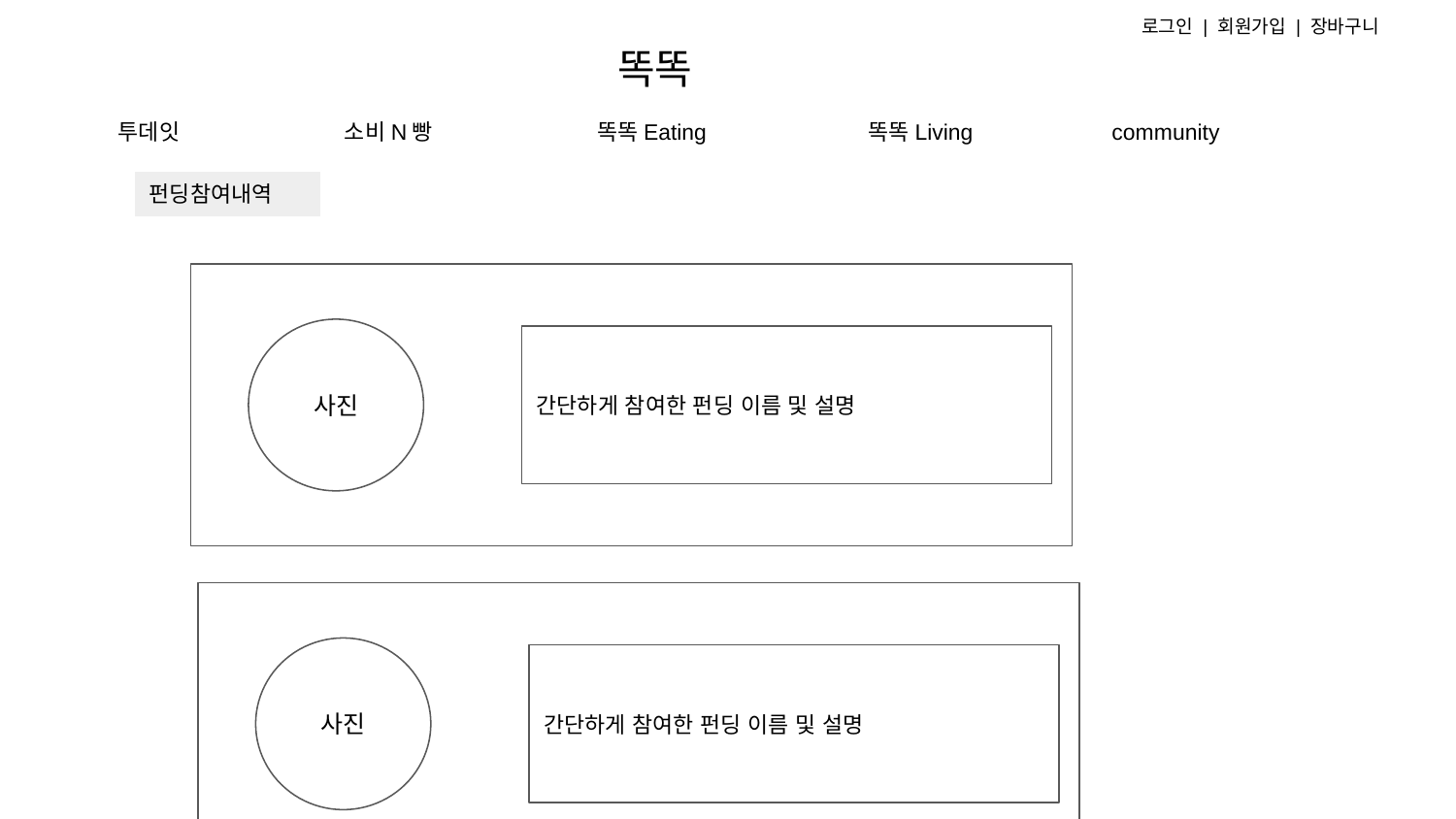

로그인 | 회원가입 | 장바구니
# 똑똑
투데잇
소비N빵
똑똑Eating
똑똑Living
community
펀딩참여내역

사진
간단하게 참여한 펀딩 이름 및 설명

사진
간단하게 참여한 펀딩 이름 및 설명